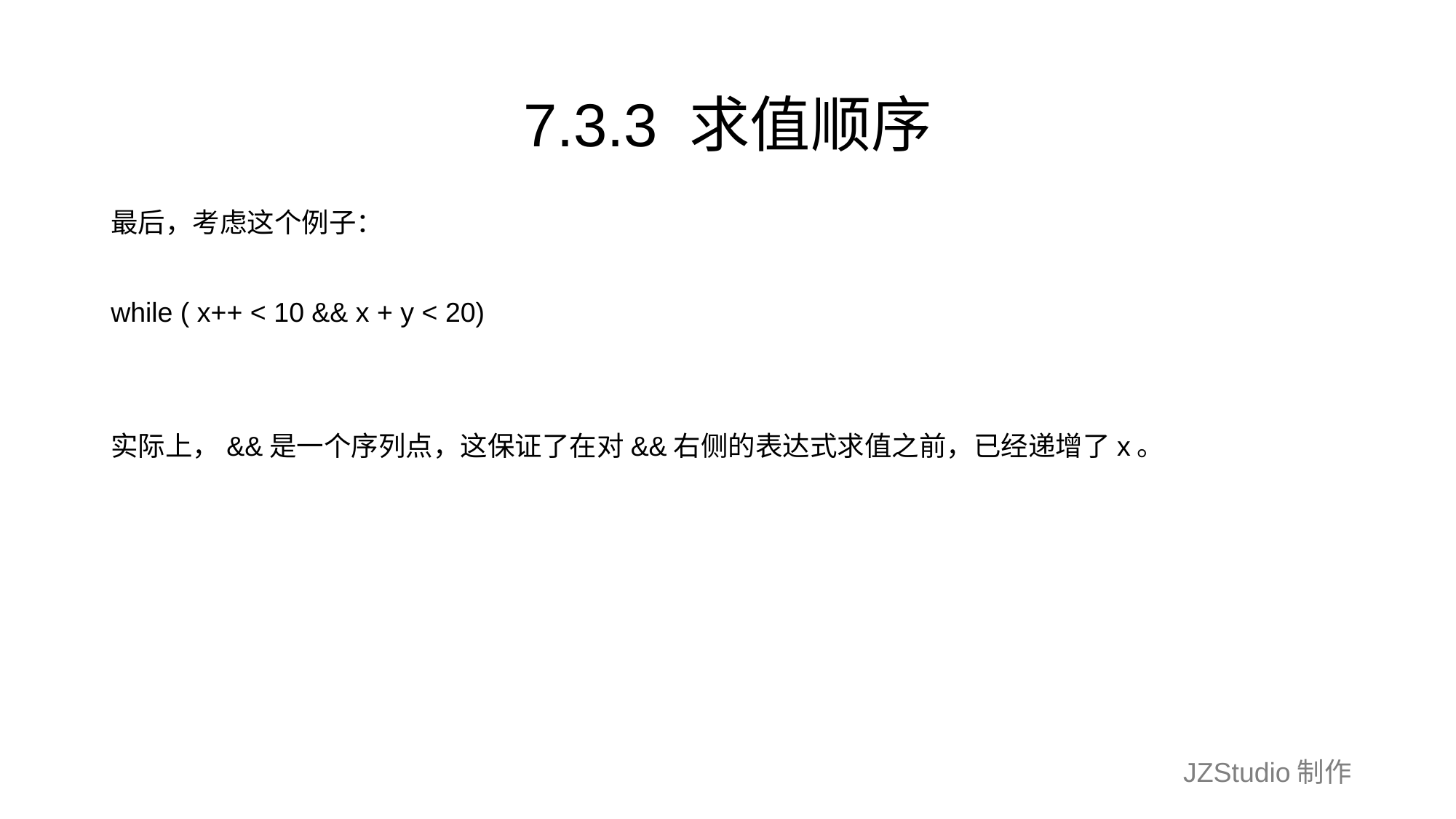

# 7.3.3 求值顺序
最后，考虑这个例子：

while ( x++ < 10 && x + y < 20)

实际上，&&是一个序列点，这保证了在对&&右侧的表达式求值之前，已经递增了x。